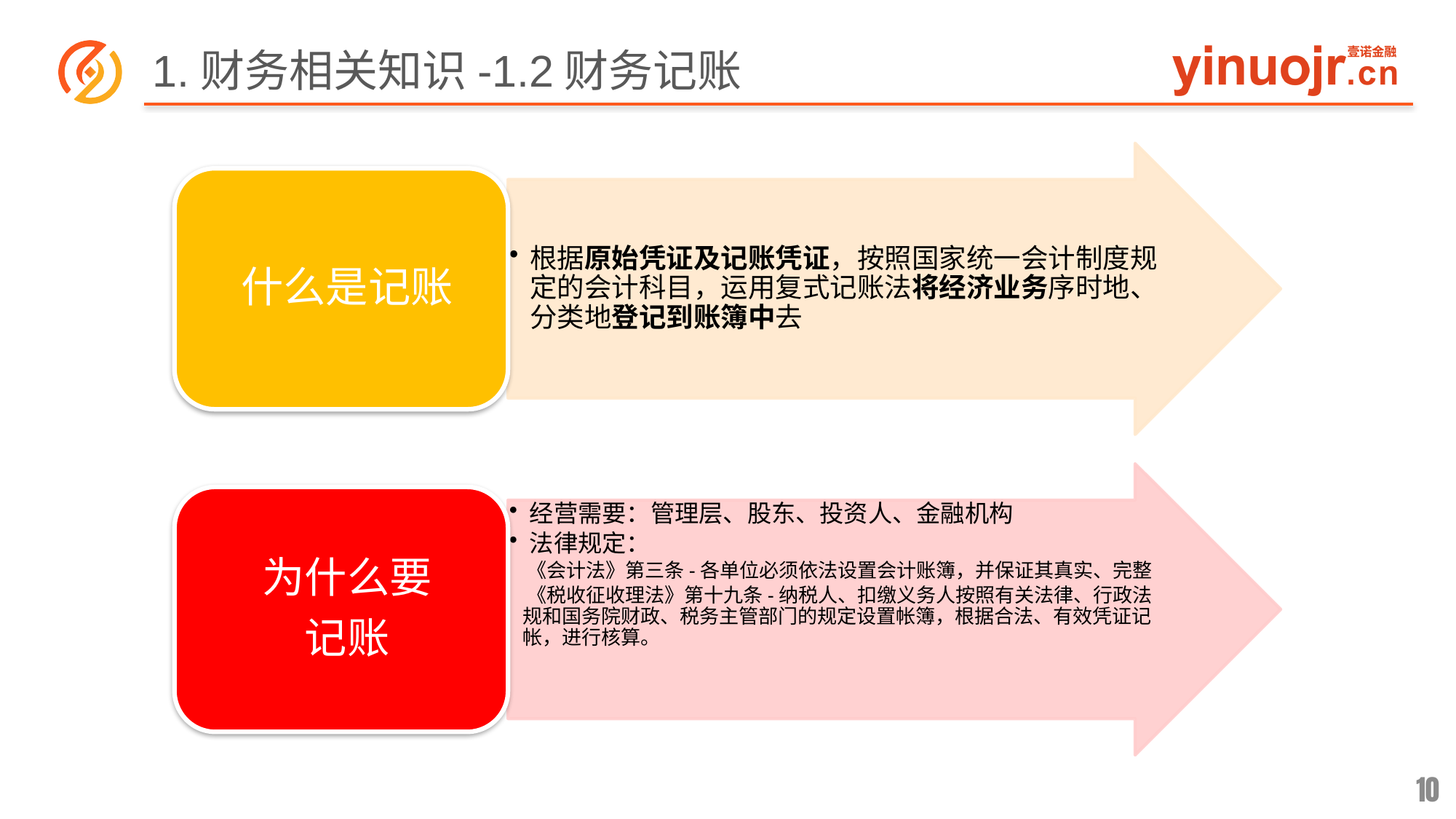

# 1.财务相关知识-1.2财务记账
根据原始凭证及记账凭证，按照国家统一会计制度规定的会计科目，运用复式记账法将经济业务序时地、分类地登记到账簿中去
什么是记账
经营需要：管理层、股东、投资人、金融机构
法律规定：
   《会计法》第三条-各单位必须依法设置会计账簿，并保证其真实、完整
   《税收征收理法》第十九条-纳税人、扣缴义务人按照有关法律、行政法规和国务院财政、税务主管部门的规定设置帐簿，根据合法、有效凭证记帐，进行核算。
为什么要
记账
10